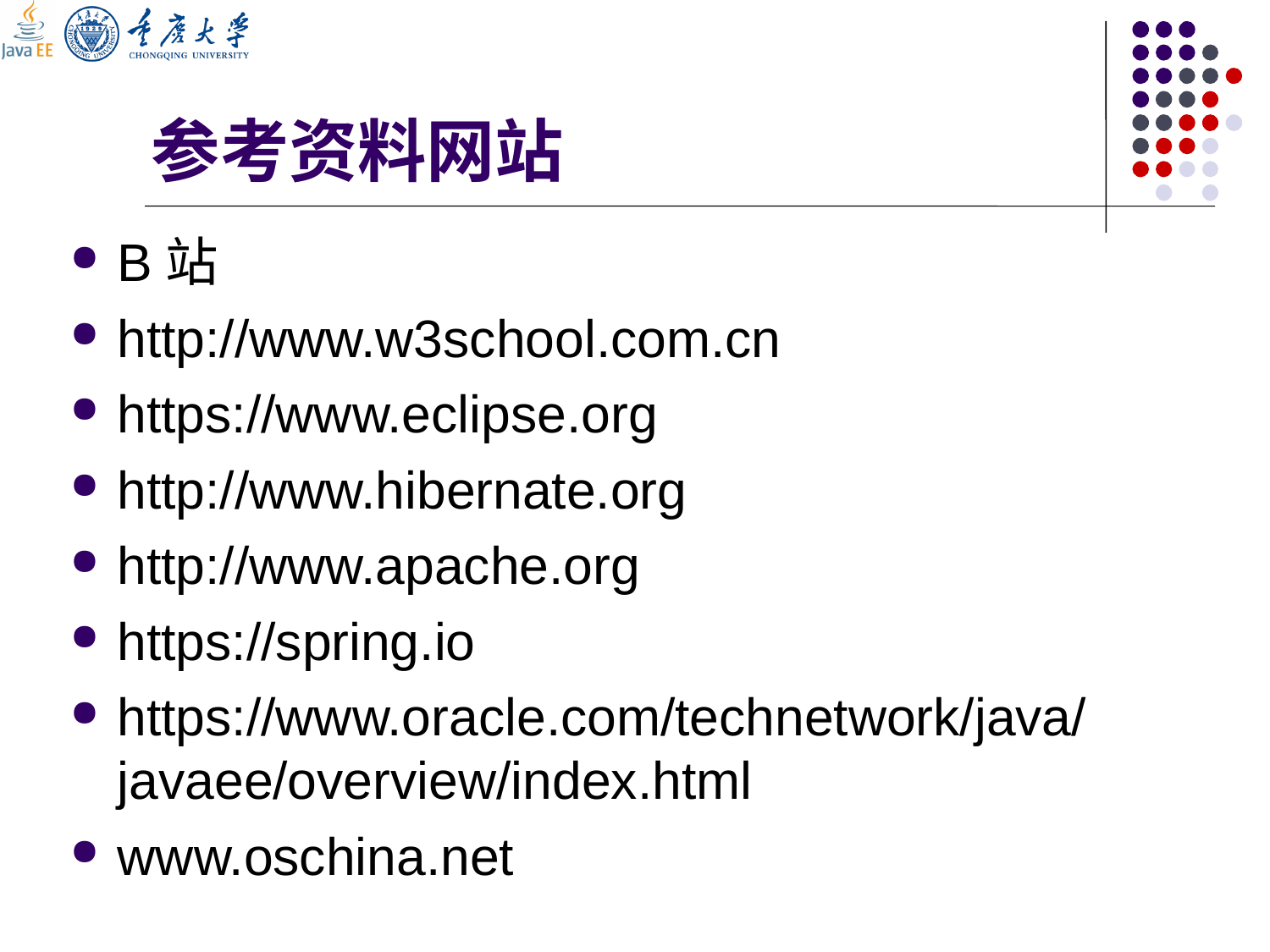

# 参考资料网站
B站
http://www.w3school.com.cn
https://www.eclipse.org
http://www.hibernate.org
http://www.apache.org
https://spring.io
https://www.oracle.com/technetwork/java/javaee/overview/index.html
www.oschina.net